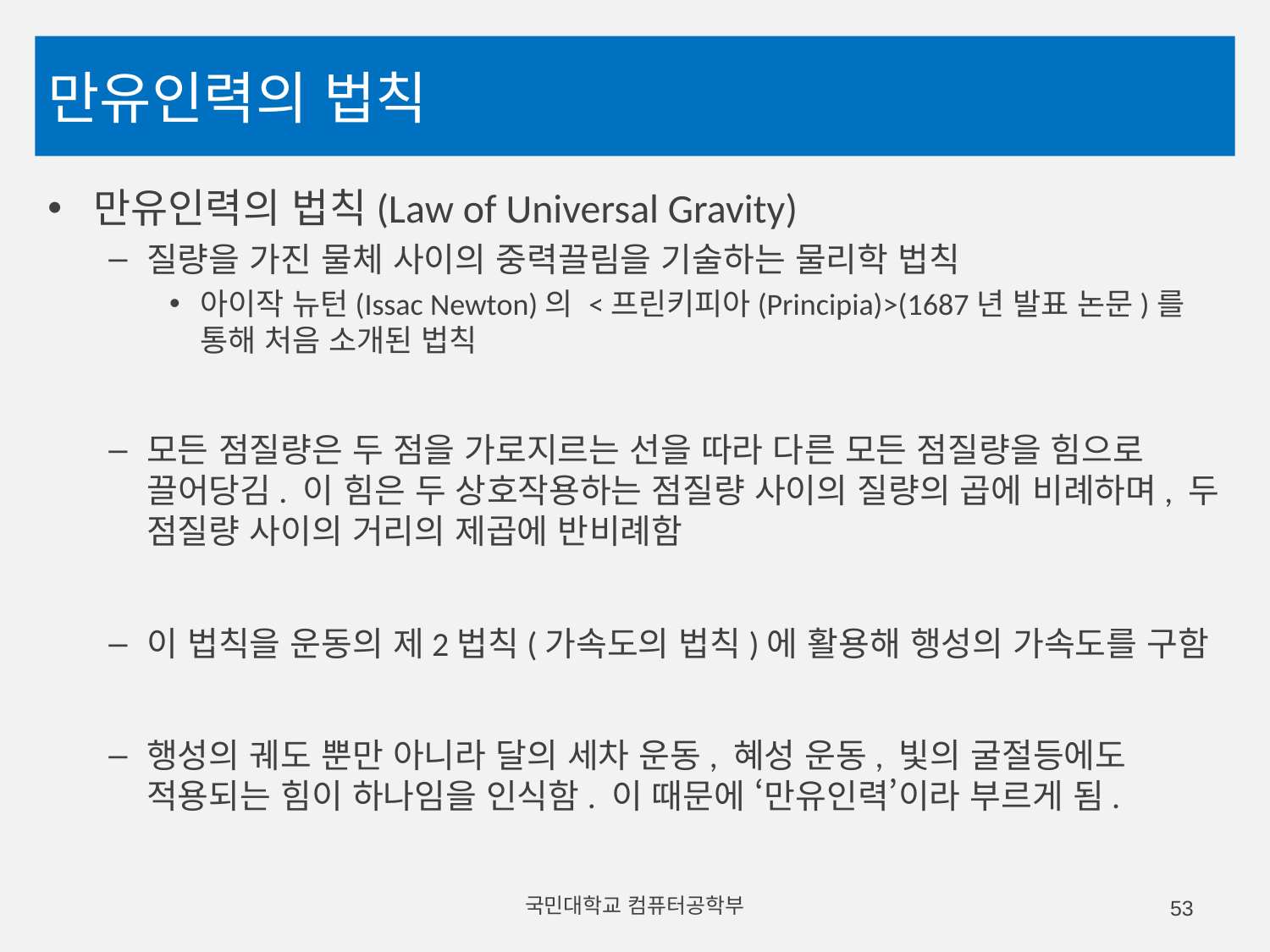

# 만유인력의 법칙
만유인력의 법칙(Law of Universal Gravity)
질량을 가진 물체 사이의 중력끌림을 기술하는 물리학 법칙
아이작 뉴턴(Issac Newton)의 <프린키피아(Principia)>(1687년 발표 논문)를 통해 처음 소개된 법칙

모든 점질량은 두 점을 가로지르는 선을 따라 다른 모든 점질량을 힘으로 끌어당김. 이 힘은 두 상호작용하는 점질량 사이의 질량의 곱에 비례하며, 두 점질량 사이의 거리의 제곱에 반비례함

이 법칙을 운동의 제2법칙(가속도의 법칙)에 활용해 행성의 가속도를 구함

행성의 궤도 뿐만 아니라 달의 세차 운동, 혜성 운동, 빛의 굴절등에도 적용되는 힘이 하나임을 인식함. 이 때문에 ‘만유인력’이라 부르게 됨.
국민대학교 컴퓨터공학부
53